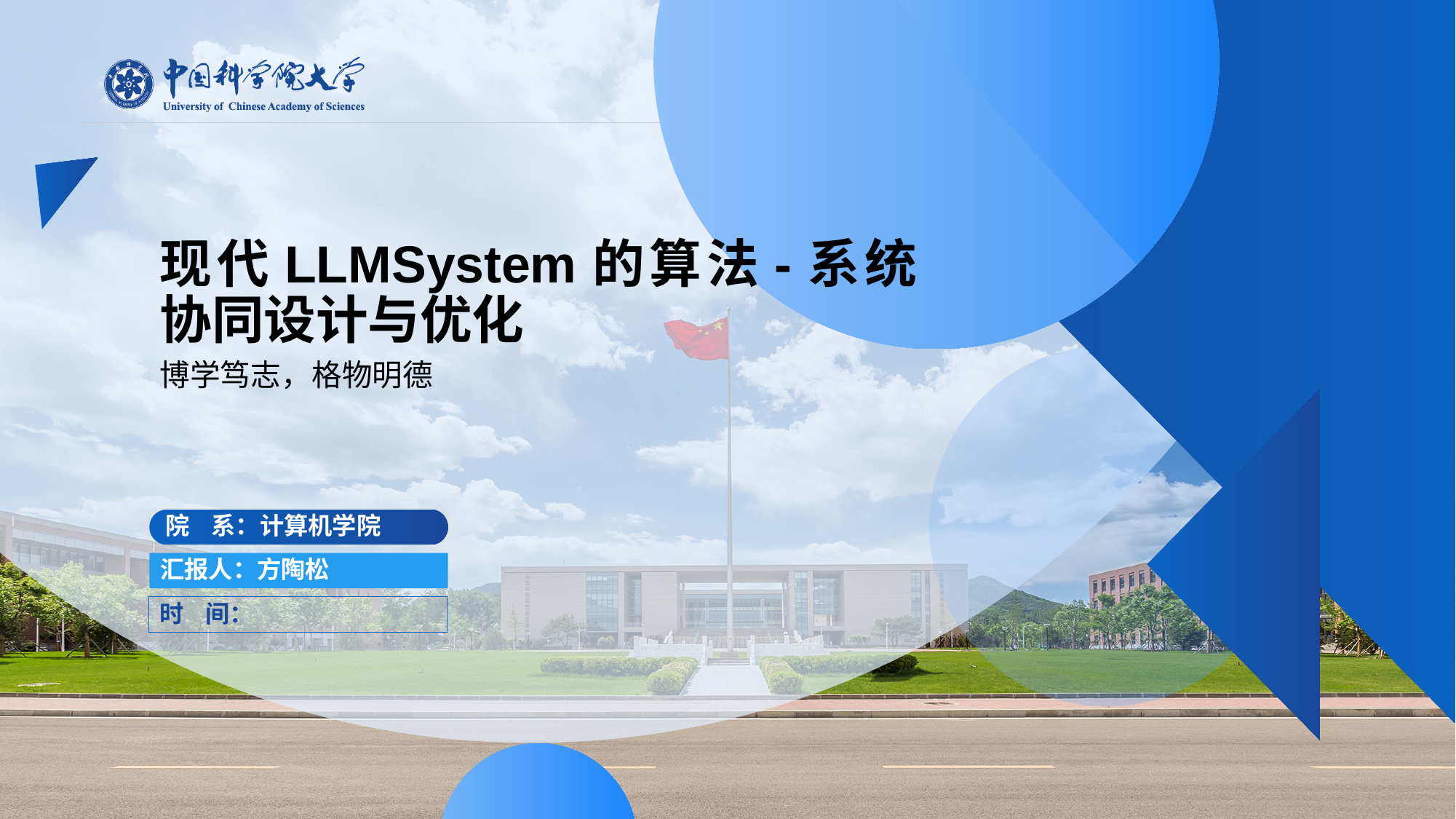

# 现代LLMSystem的算法-系统协同设计与优化
博学笃志，格物明德
院    系：计算机学院
汇报人：方陶松
时    间：